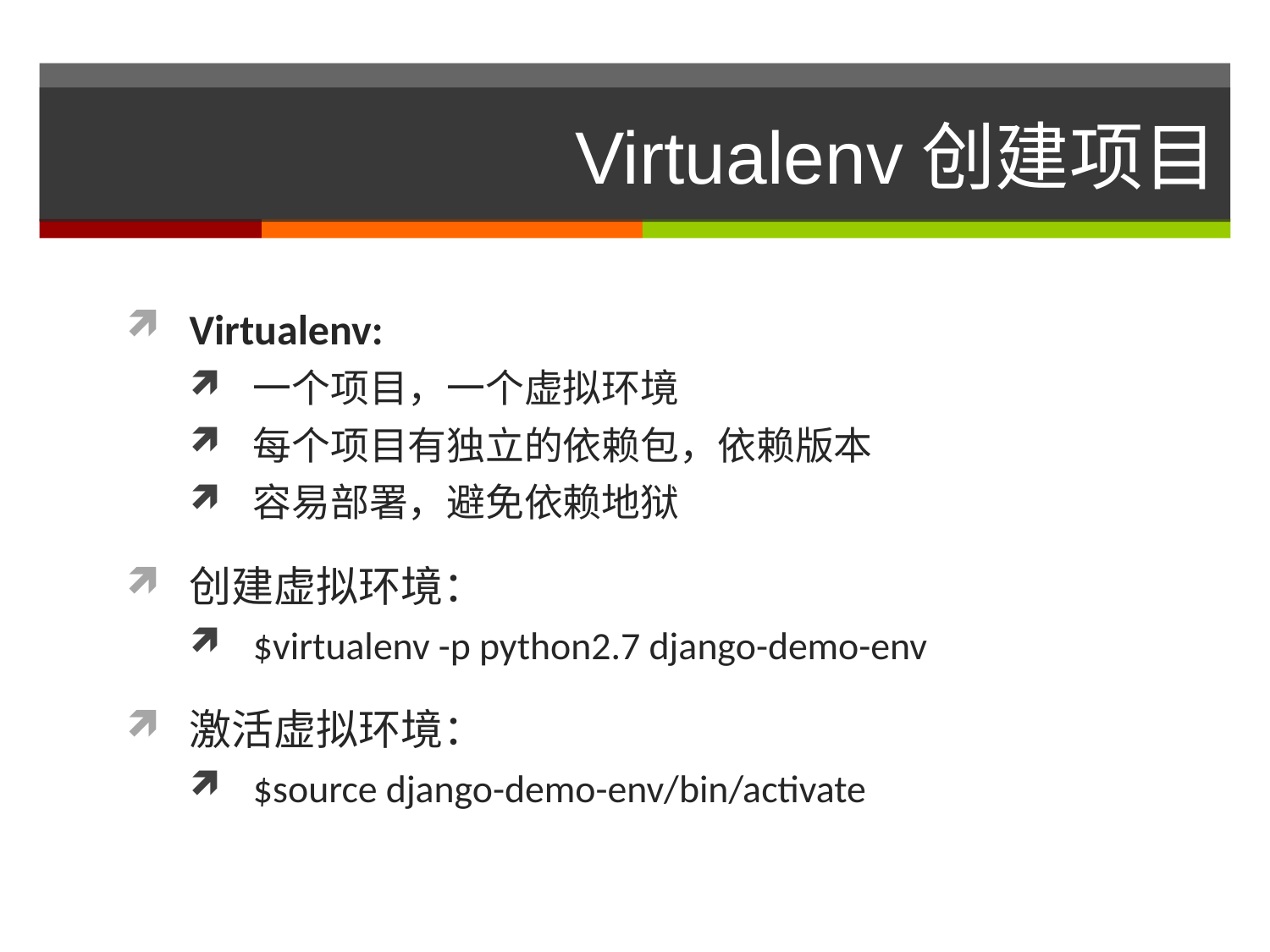

# Virtualenv创建项目
Virtualenv:
一个项目，一个虚拟环境
每个项目有独立的依赖包，依赖版本
容易部署，避免依赖地狱
创建虚拟环境：
$virtualenv -p python2.7 django-demo-env
激活虚拟环境：
$source django-demo-env/bin/activate